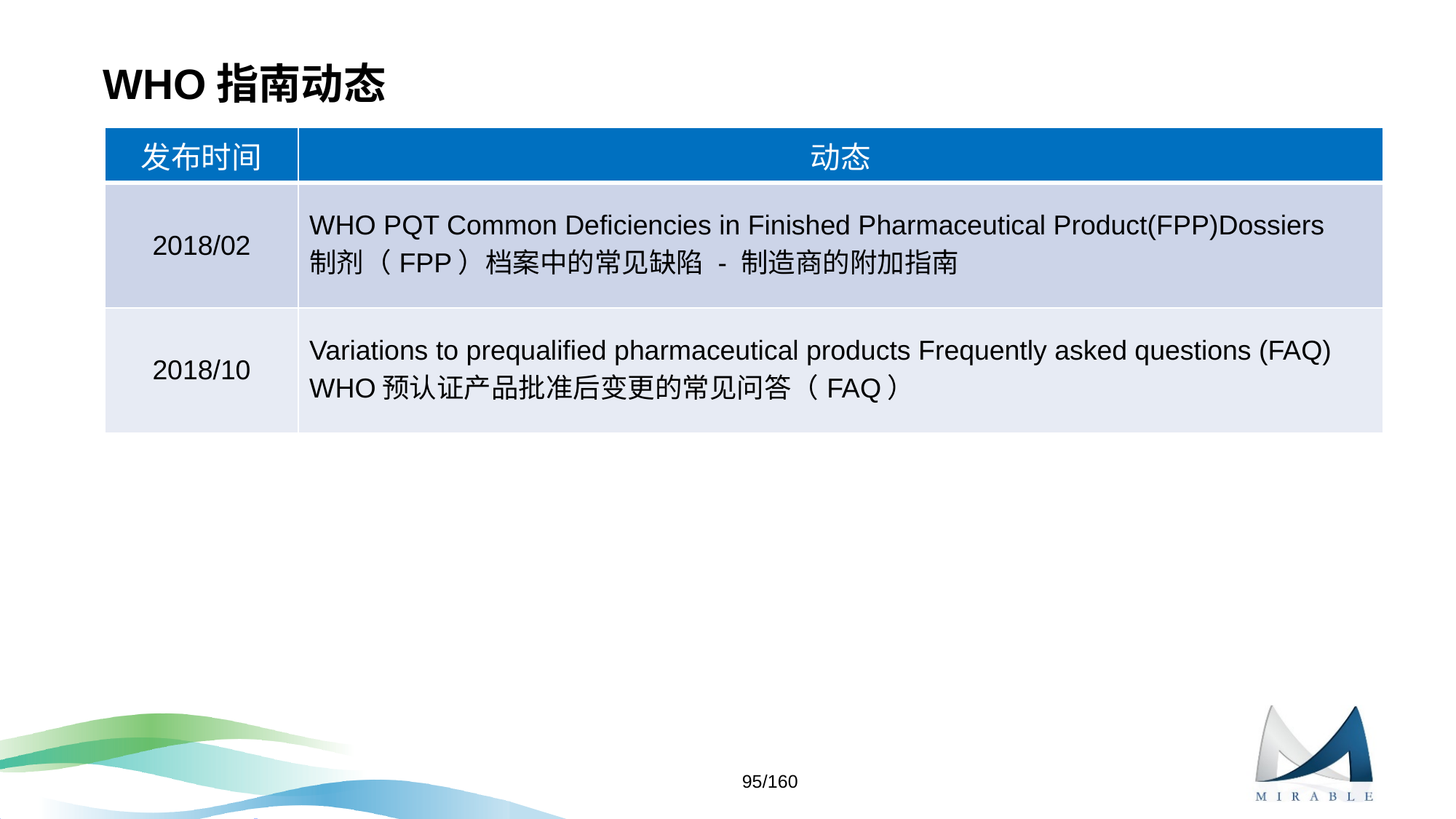

# WHO指南动态
| 发布时间 | 动态 |
| --- | --- |
| 2018/02 | WHO PQT Common Deficiencies in Finished Pharmaceutical Product(FPP)Dossiers 制剂（FPP）档案中的常见缺陷 - 制造商的附加指南 |
| 2018/10 | Variations to prequalified pharmaceutical products Frequently asked questions (FAQ) WHO预认证产品批准后变更的常见问答（FAQ） |
95/160